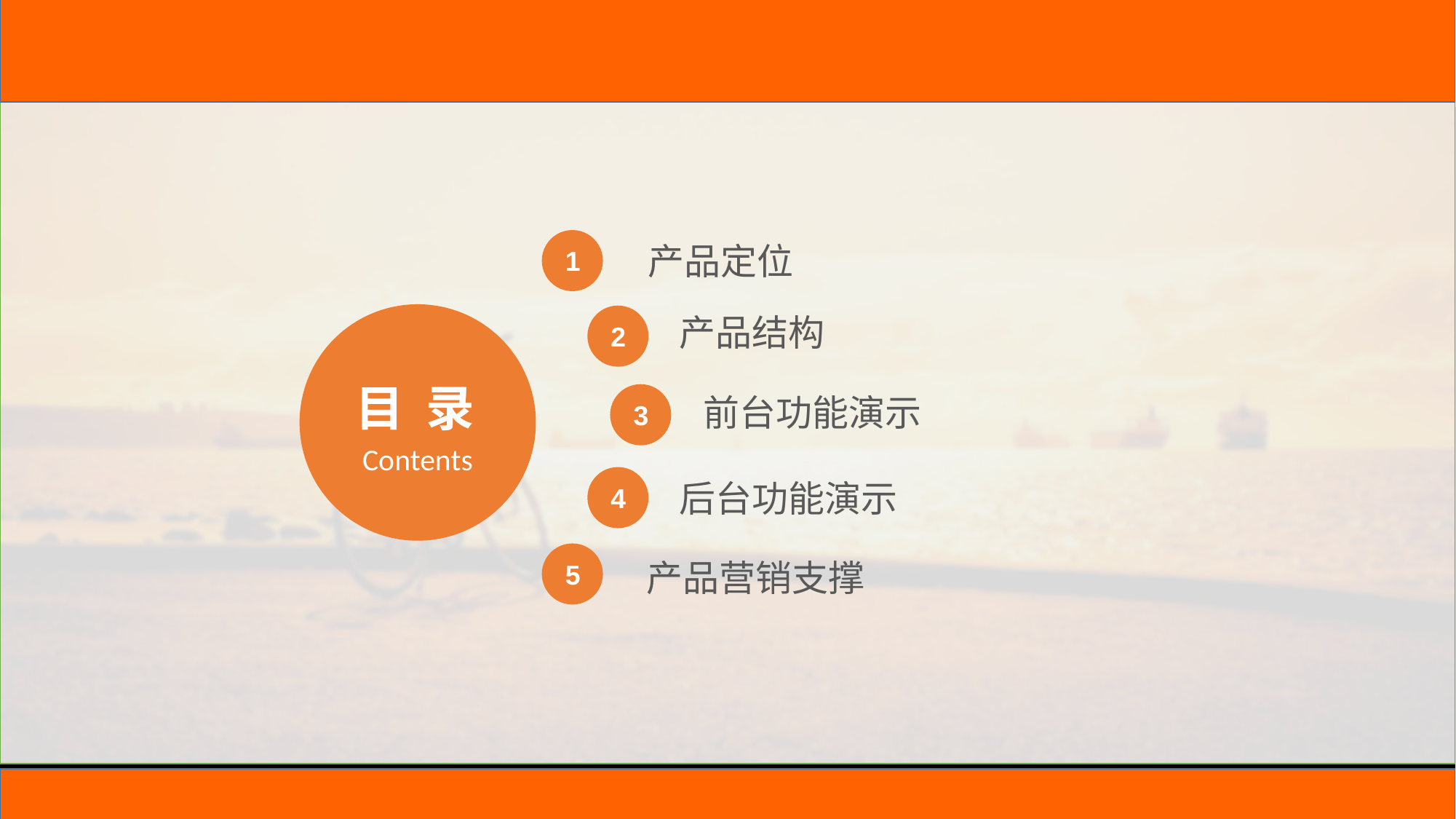

1
产品定位

目  录
Contents
产品结构

2

3
前台功能演示

4
后台功能演示

5
产品营销支撑